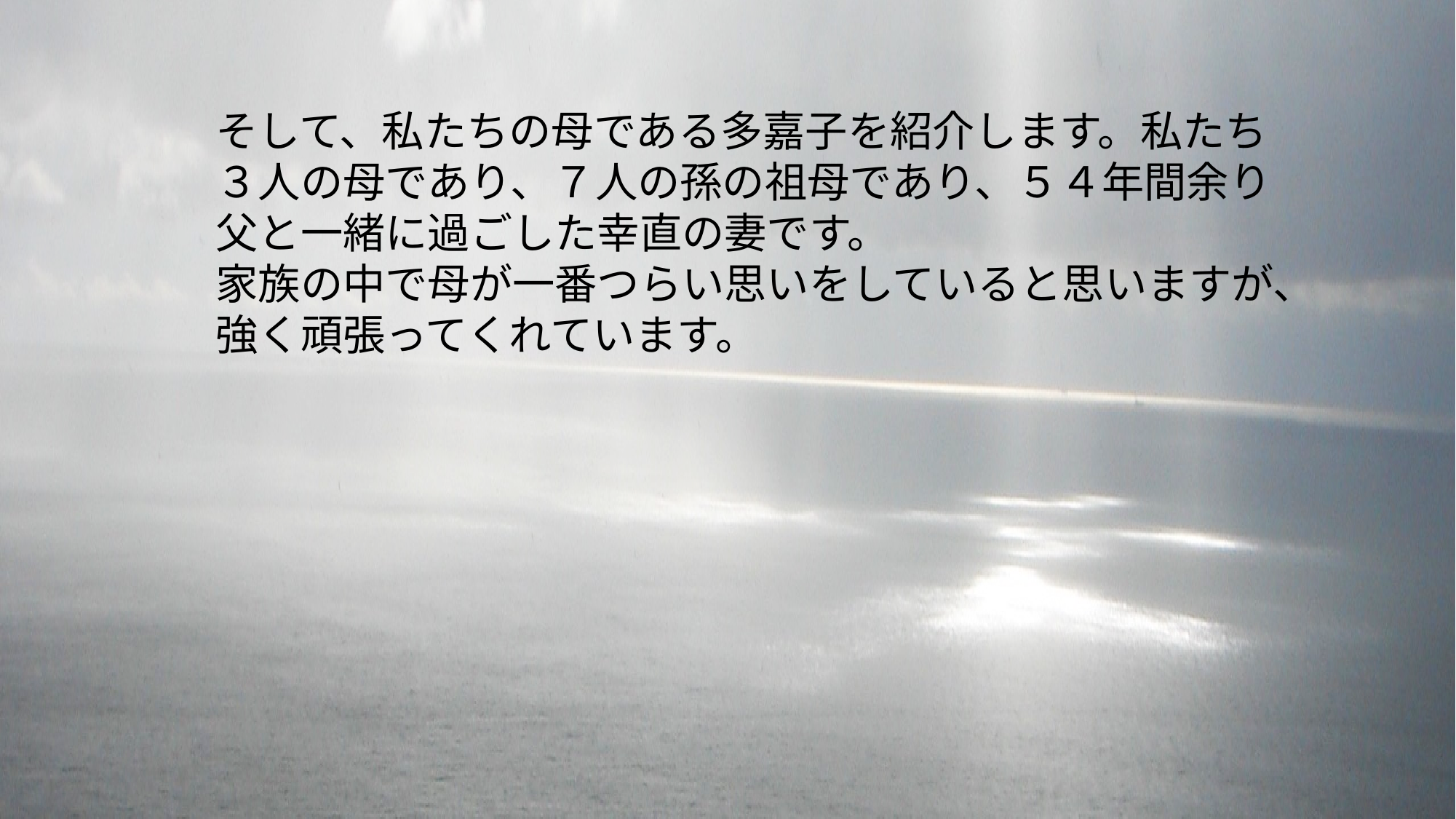

そして、私たちの母である多嘉子を紹介します。私たち３人の母であり、７人の孫の祖母であり、５４年間余り父と一緒に過ごした幸直の妻です。
家族の中で母が一番つらい思いをしていると思いますが、強く頑張ってくれています。